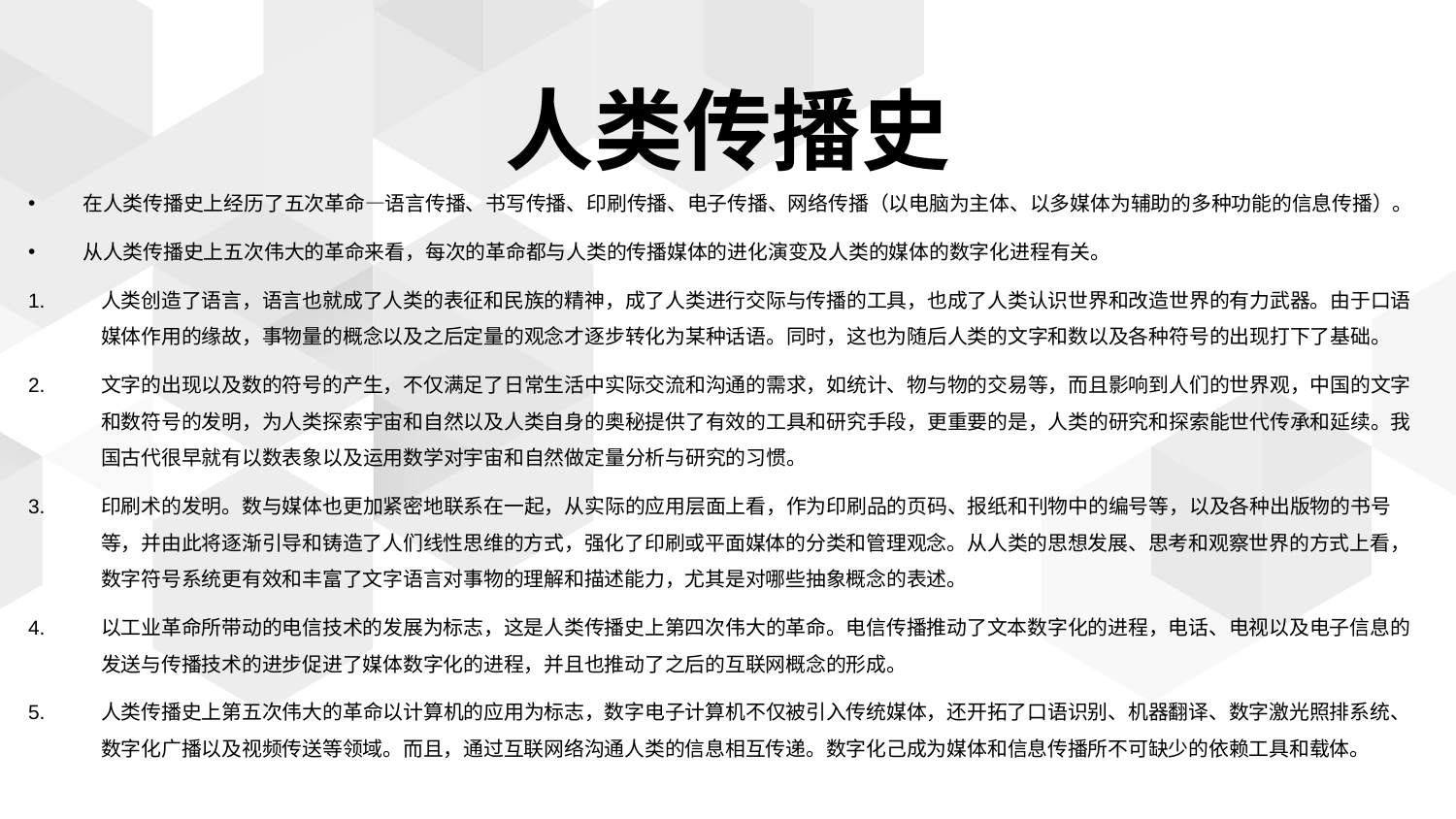

# 人类传播史
在人类传播史上经历了五次革命—语言传播、书写传播、印刷传播、电子传播、网络传播（以电脑为主体、以多媒体为辅助的多种功能的信息传播）。
从人类传播史上五次伟大的革命来看，每次的革命都与人类的传播媒体的进化演变及人类的媒体的数字化进程有关。
人类创造了语言，语言也就成了人类的表征和民族的精神，成了人类进行交际与传播的工具，也成了人类认识世界和改造世界的有力武器。由于口语媒体作用的缘故，事物量的概念以及之后定量的观念才逐步转化为某种话语。同时，这也为随后人类的文字和数以及各种符号的出现打下了基础。
文字的出现以及数的符号的产生，不仅满足了日常生活中实际交流和沟通的需求，如统计、物与物的交易等，而且影响到人们的世界观，中国的文字和数符号的发明，为人类探索宇宙和自然以及人类自身的奥秘提供了有效的工具和研究手段，更重要的是，人类的研究和探索能世代传承和延续。我国古代很早就有以数表象以及运用数学对宇宙和自然做定量分析与研究的习惯。
印刷术的发明。数与媒体也更加紧密地联系在一起，从实际的应用层面上看，作为印刷品的页码、报纸和刊物中的编号等，以及各种出版物的书号等，并由此将逐渐引导和铸造了人们线性思维的方式，强化了印刷或平面媒体的分类和管理观念。从人类的思想发展、思考和观察世界的方式上看，数字符号系统更有效和丰富了文字语言对事物的理解和描述能力，尤其是对哪些抽象概念的表述。
以工业革命所带动的电信技术的发展为标志，这是人类传播史上第四次伟大的革命。电信传播推动了文本数字化的进程，电话、电视以及电子信息的发送与传播技术的进步促进了媒体数字化的进程，并且也推动了之后的互联网概念的形成。
人类传播史上第五次伟大的革命以计算机的应用为标志，数字电子计算机不仅被引入传统媒体，还开拓了口语识别、机器翻译、数字激光照排系统、数字化广播以及视频传送等领域。而且，通过互联网络沟通人类的信息相互传递。数字化己成为媒体和信息传播所不可缺少的依赖工具和载体。